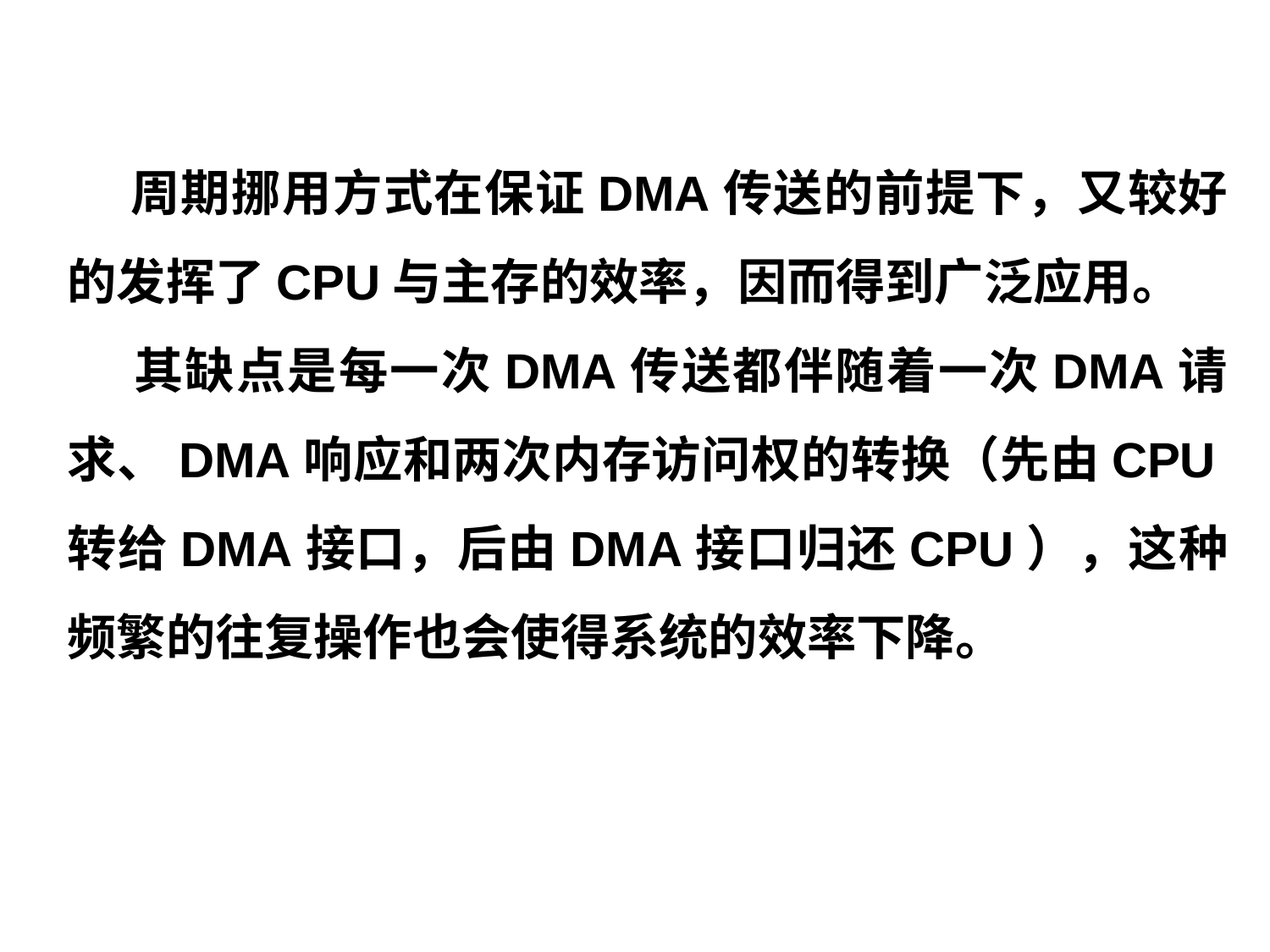

周期挪用方式在保证DMA传送的前提下，又较好的发挥了CPU与主存的效率，因而得到广泛应用。
    其缺点是每一次DMA传送都伴随着一次DMA请求、DMA响应和两次内存访问权的转换（先由CPU转给DMA接口，后由DMA接口归还CPU），这种频繁的往复操作也会使得系统的效率下降。